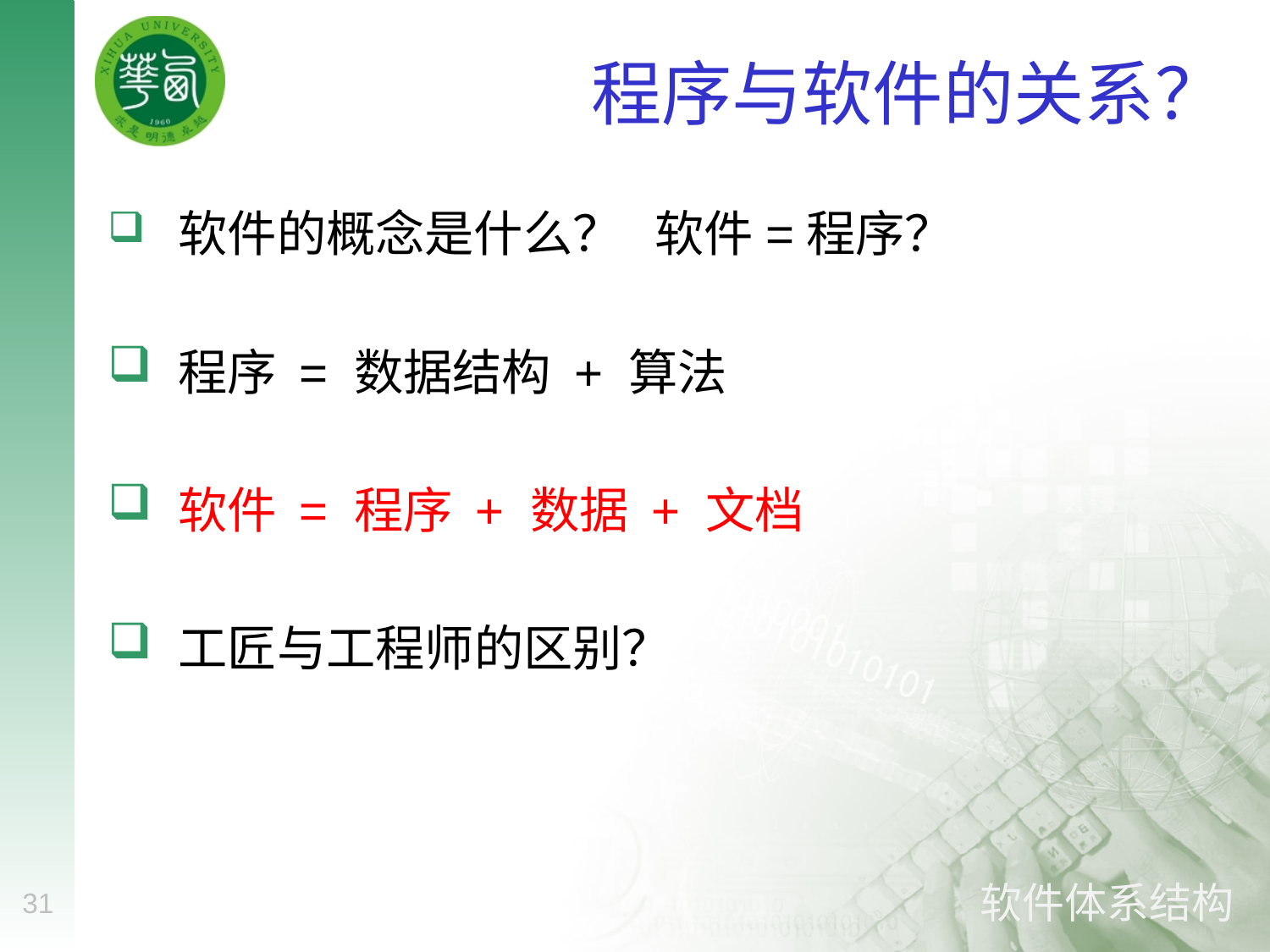

# 程序与软件的关系？
 软件的概念是什么？   软件=程序？

 程序 = 数据结构 + 算法

 软件 = 程序 + 数据 + 文档

 工匠与工程师的区别？
31